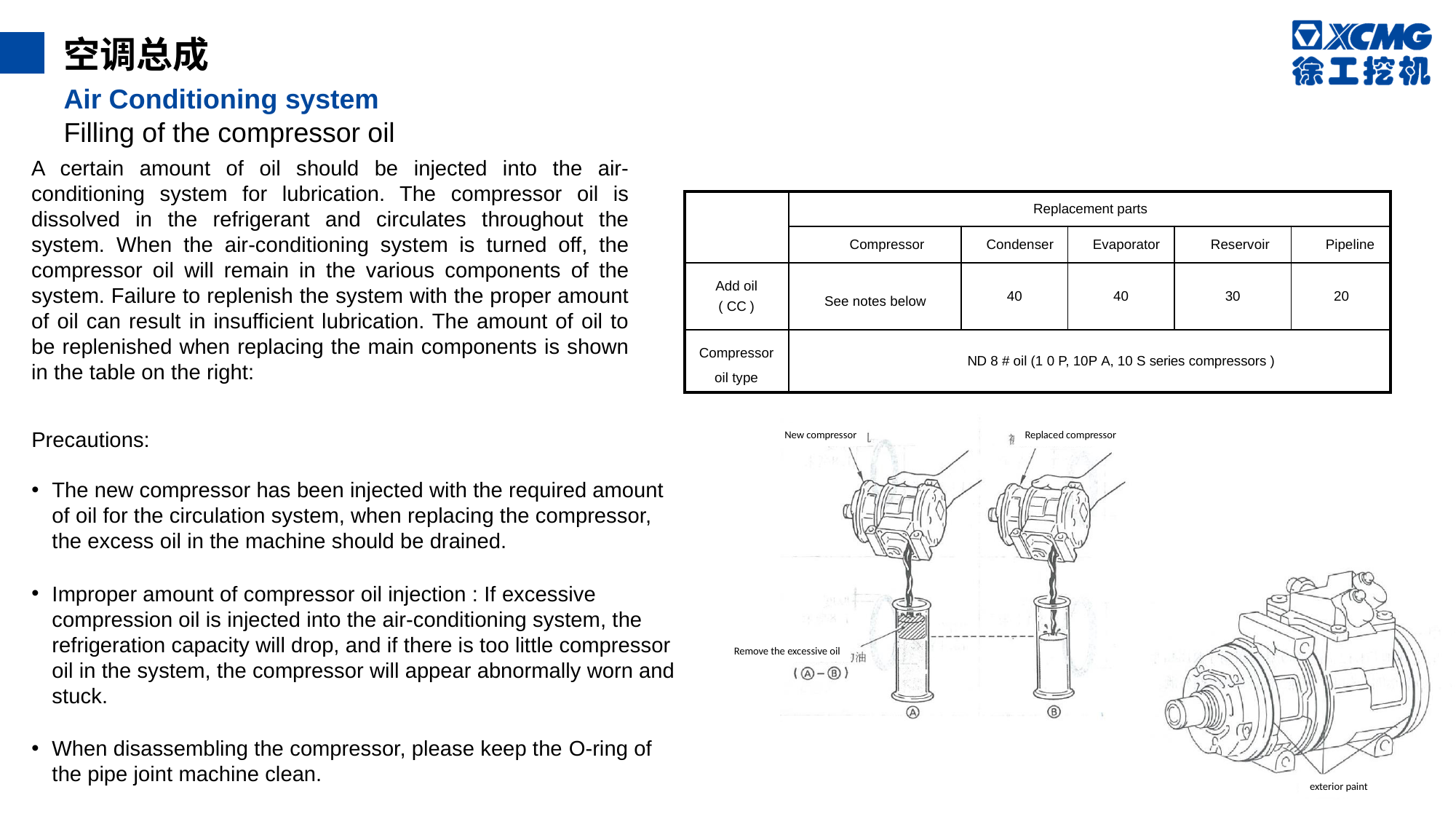

空调总成
Air Conditioning system
Filling of the compressor oil

A certain amount of oil should be injected into the air-conditioning system for lubrication. The compressor oil is dissolved in the refrigerant and circulates throughout the system. When the air-conditioning system is turned off, the compressor oil will remain in the various components of the system. Failure to replenish the system with the proper amount of oil can result in insufficient lubrication. The amount of oil to be replenished when replacing the main components is shown in the table on the right:
|  | Replacement parts |  |  |  |  |
| --- | --- | --- | --- | --- | --- |
|  | Compressor | Condenser | Evaporator | Reservoir | Pipeline |
| Add oil ( CC ) | See notes below | 40 | 40 | 30 | 20 |
| Compressor oil type | ND 8 # oil (1 0 P, 10P A, 10 S series compressors ) |  |  |  |  |

Replaced compressor
New compressor

Remove the excessive oil
exterior paint
Precautions:

The new compressor has been injected with the required amount of oil for the circulation system, when replacing the compressor, the excess oil in the machine should be drained.
Improper amount of compressor oil injection : If excessive compression oil is injected into the air-conditioning system, the refrigeration capacity will drop, and if there is too little compressor oil in the system, the compressor will appear abnormally worn and stuck.
When disassembling the compressor, please keep the O-ring of the pipe joint machine clean.